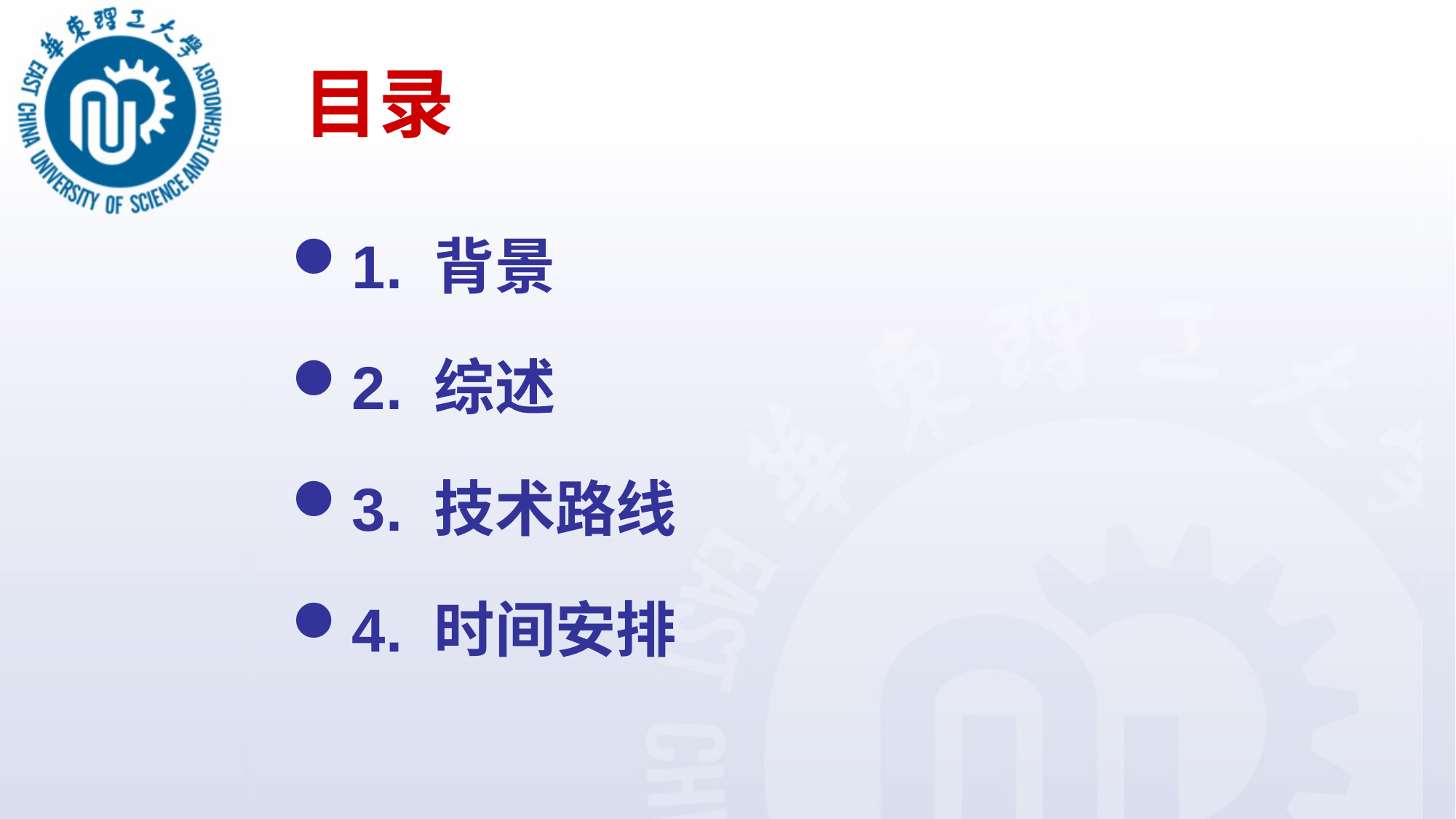

# 目录
1. 背景
2. 综述
3. 技术路线
4. 时间安排